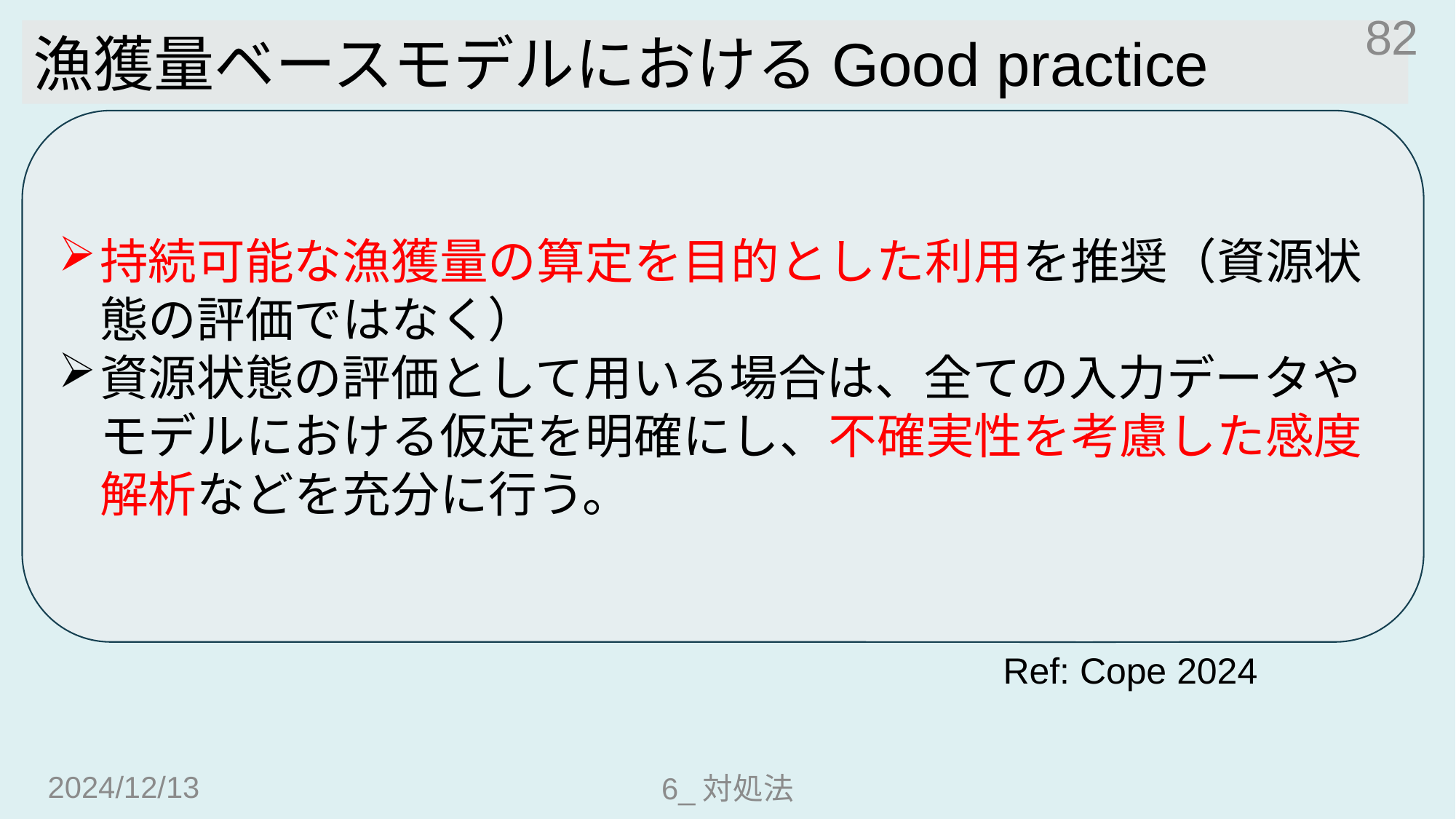

82
漁獲量ベースモデルにおけるGood practice
持続可能な漁獲量の算定を目的とした利用を推奨（資源状態の評価ではなく）
資源状態の評価として用いる場合は、全ての入力データやモデルにおける仮定を明確にし、不確実性を考慮した感度解析などを充分に行う。
Ref: Cope 2024
2024/12/13
6_対処法